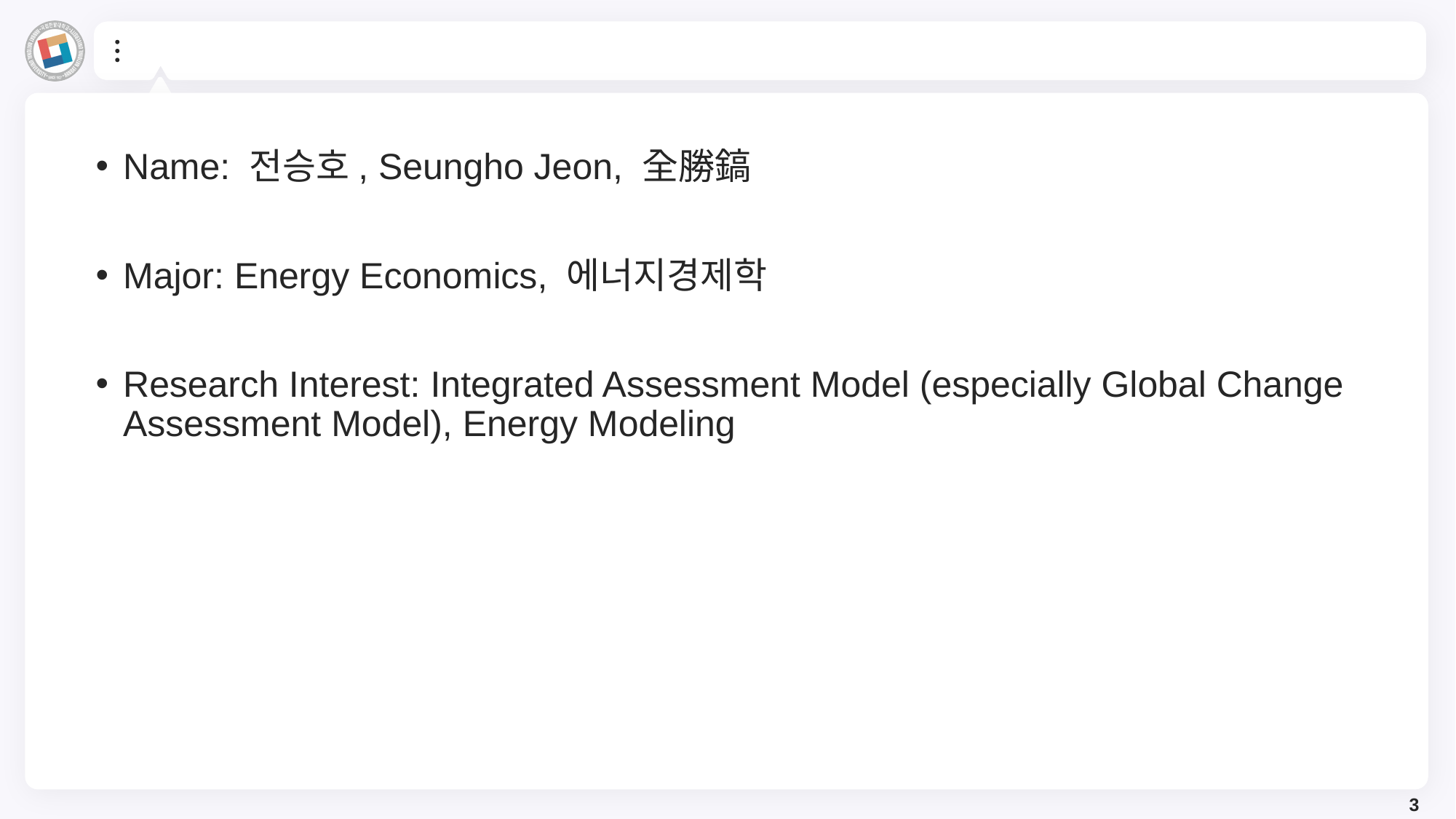

#
Name: 전승호, Seungho Jeon, 全勝鎬

Major: Energy Economics, 에너지경제학

Research Interest: Integrated Assessment Model (especially Global Change Assessment Model), Energy Modeling

3